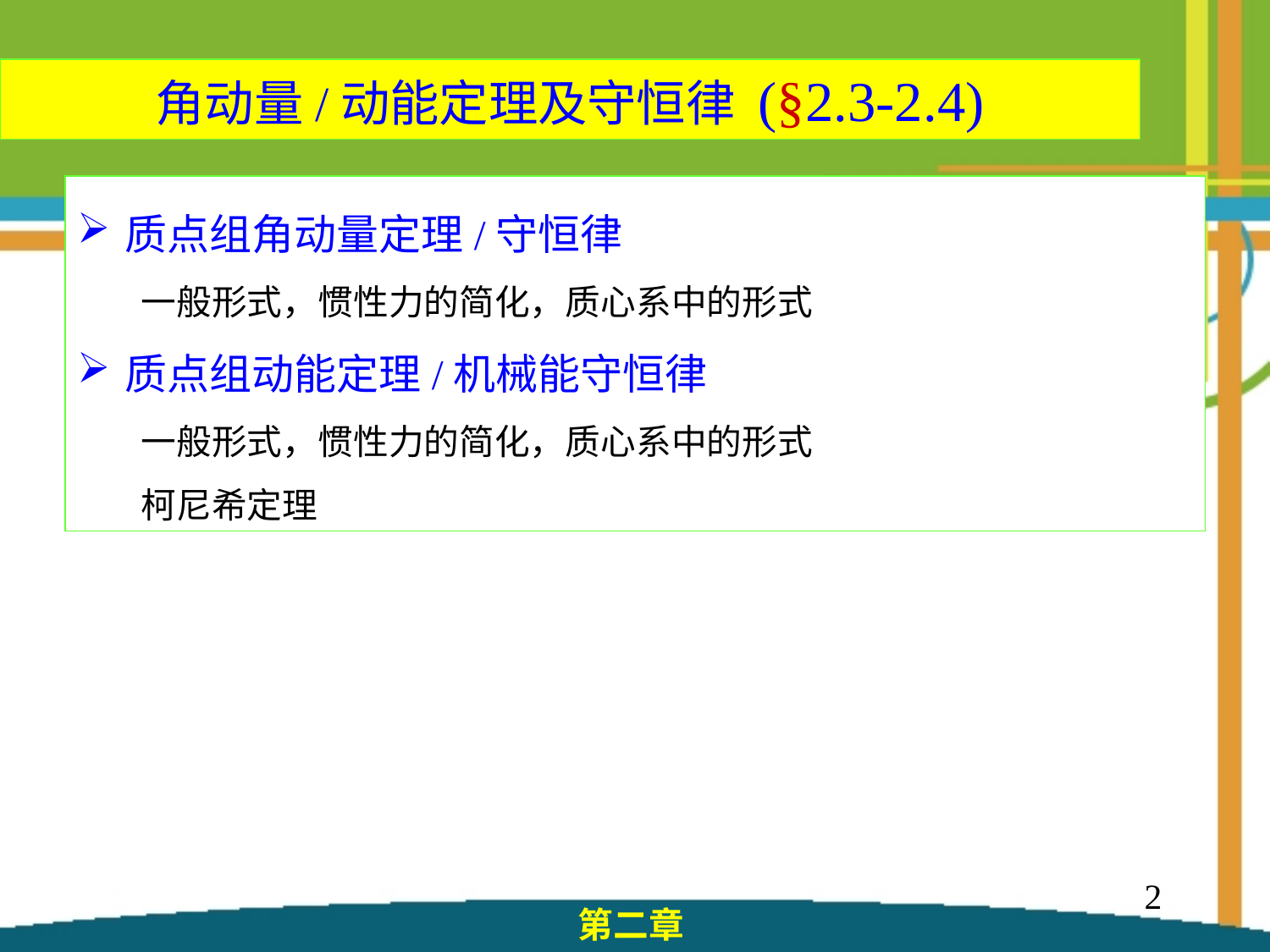

角动量/动能定理及守恒律 (§2.3-2.4)
质点组角动量定理/守恒律
一般形式，惯性力的简化，质心系中的形式
质点组动能定理/机械能守恒律
一般形式，惯性力的简化，质心系中的形式
柯尼希定理
2